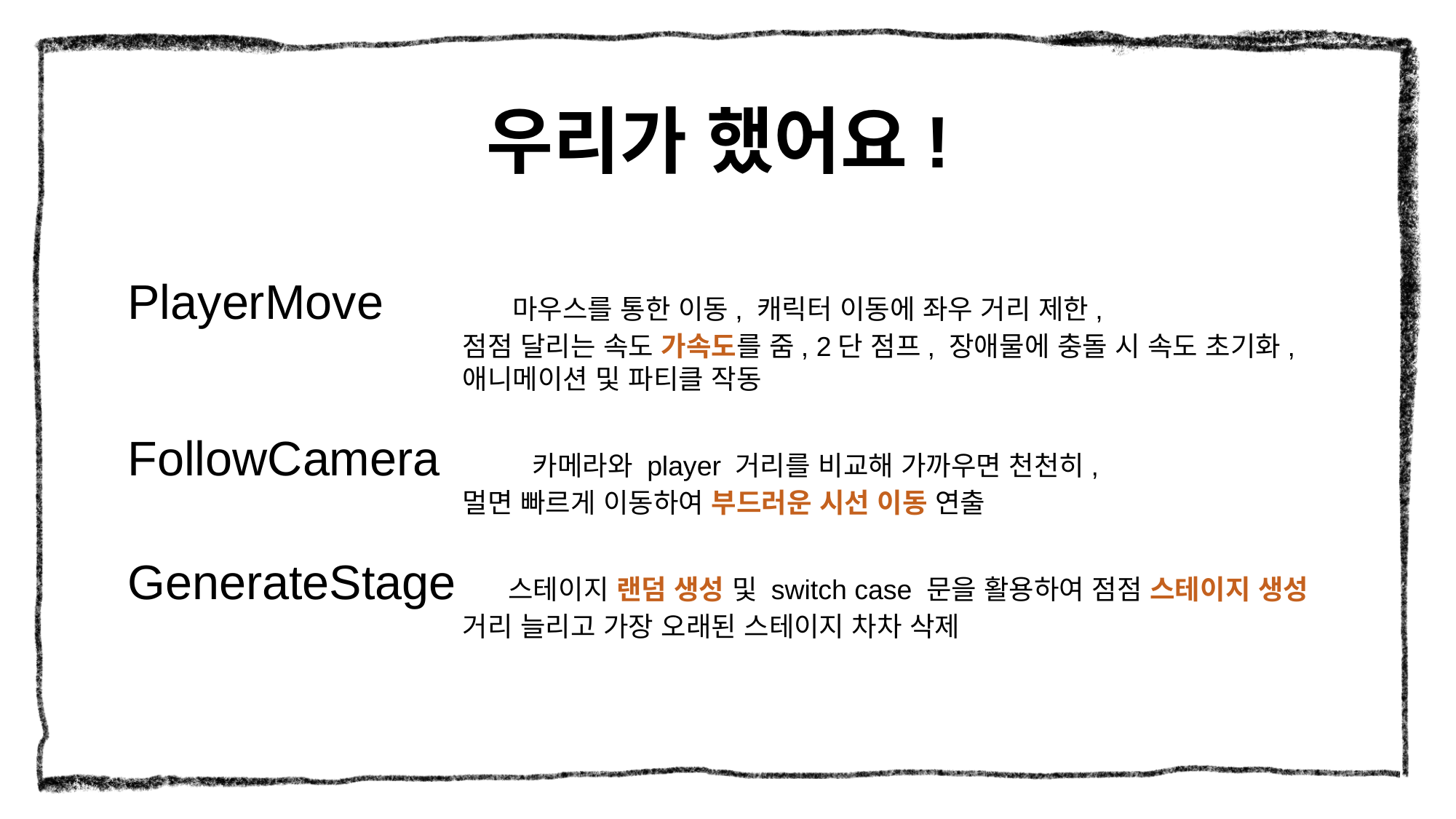

# 우리가 했어요!

PlayerMove                마우스를 통한 이동, 캐릭터 이동에 좌우 거리 제한,
                                           점점 달리는 속도 가속도를 줌, 2단 점프, 장애물에 충돌 시 속도 초기화,
                                           애니메이션 및 파티클 작동

FollowCamera      카메라와 player 거리를 비교해 가까우면 천천히,
                                           멀면 빠르게 이동하여 부드러운 시선 이동 연출

GenerateStage   스테이지 랜덤 생성 및 switch case 문을 활용하여 점점 스테이지 생성
                                           거리 늘리고 가장 오래된 스테이지 차차 삭제